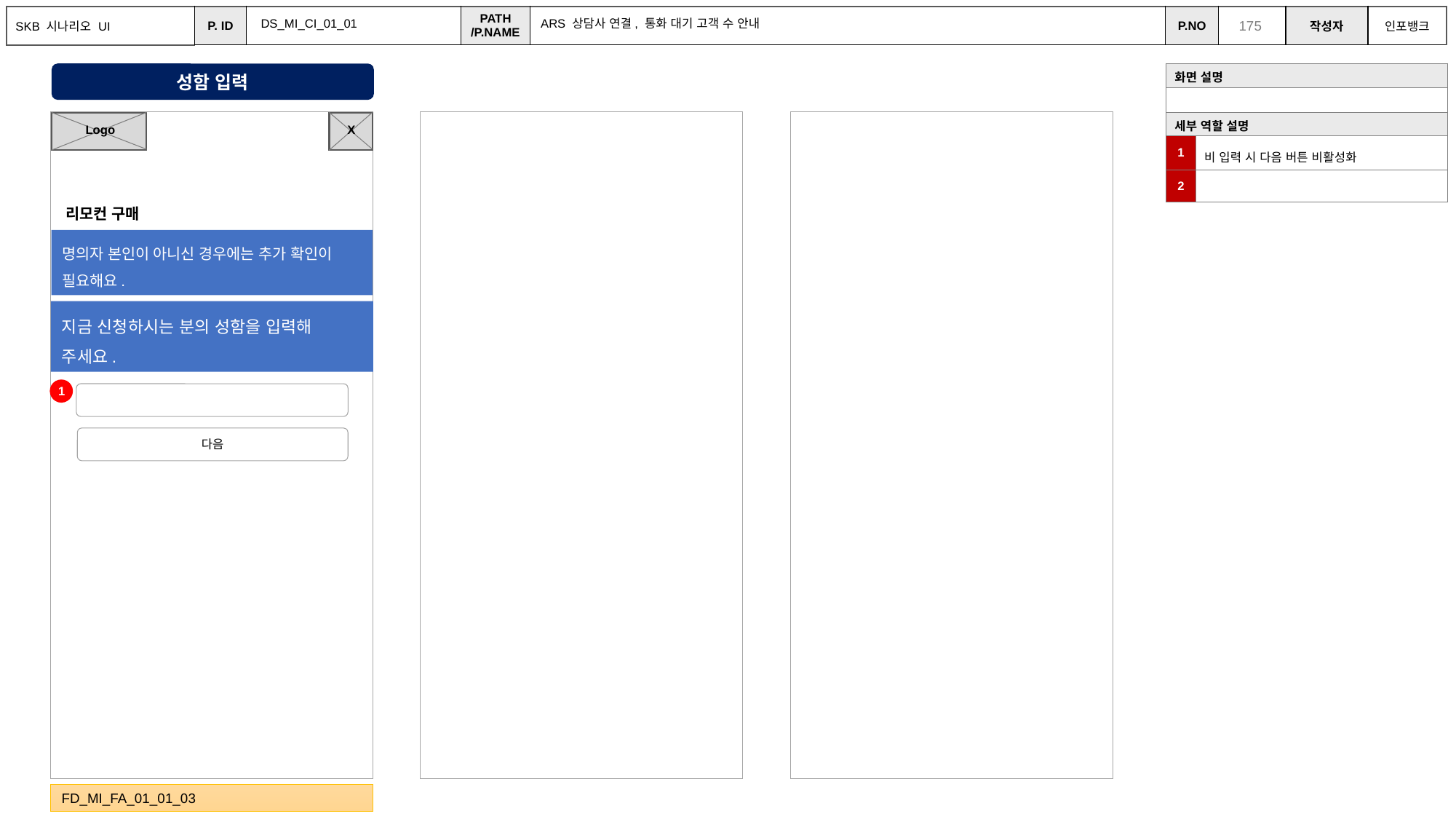

DS_MI_CI_01_01
ARS 상담사 연결, 통화 대기 고객 수 안내
성함 입력
| 화면 설명 |  |
| --- | --- |
|  |  |
| 세부 역할 설명 |  |
| 1 | 비 입력 시 다음 버튼 비활성화 |
| 2 |  |

X

Logo
리모컨 구매
명의자 본인이 아니신 경우에는 추가 확인이 필요해요.
지금 신청하시는 분의 성함을 입력해 주세요.
1

다음
FD_MI_FA_01_01_03